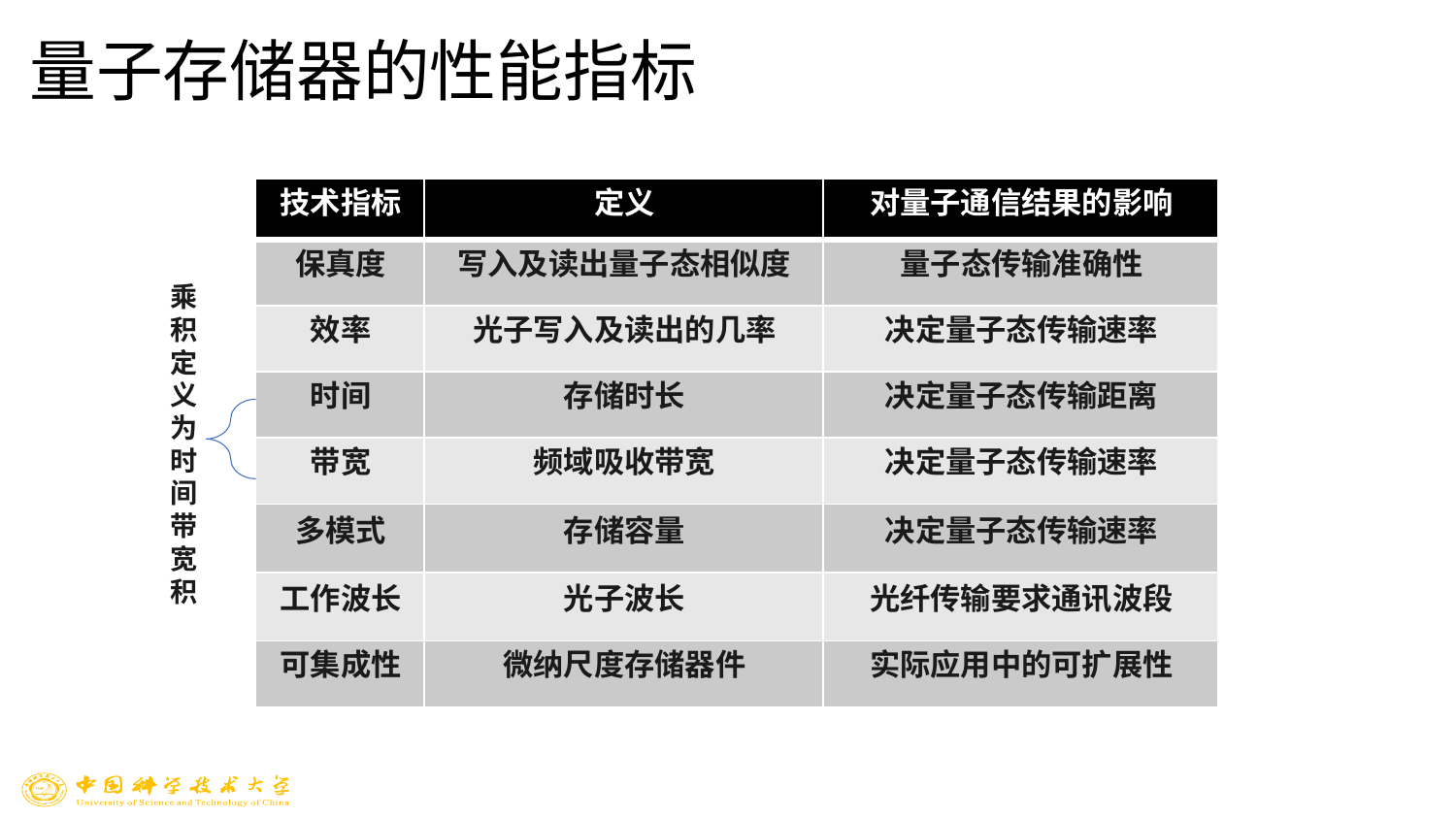

# 量子存储器的性能指标
| 技术指标 | 定义 | 对量子通信结果的影响 |
| --- | --- | --- |
| 保真度 | 写入及读出量子态相似度 | 量子态传输准确性 |
| 效率 | 光子写入及读出的几率 | 决定量子态传输速率 |
| 时间 | 存储时长 | 决定量子态传输距离 |
| 带宽 | 频域吸收带宽 | 决定量子态传输速率 |
| 多模式 | 存储容量 | 决定量子态传输速率 |
| 工作波长 | 光子波长 | 光纤传输要求通讯波段 |
| 可集成性 | 微纳尺度存储器件 | 实际应用中的可扩展性 |
乘积定义为时间带宽积

6